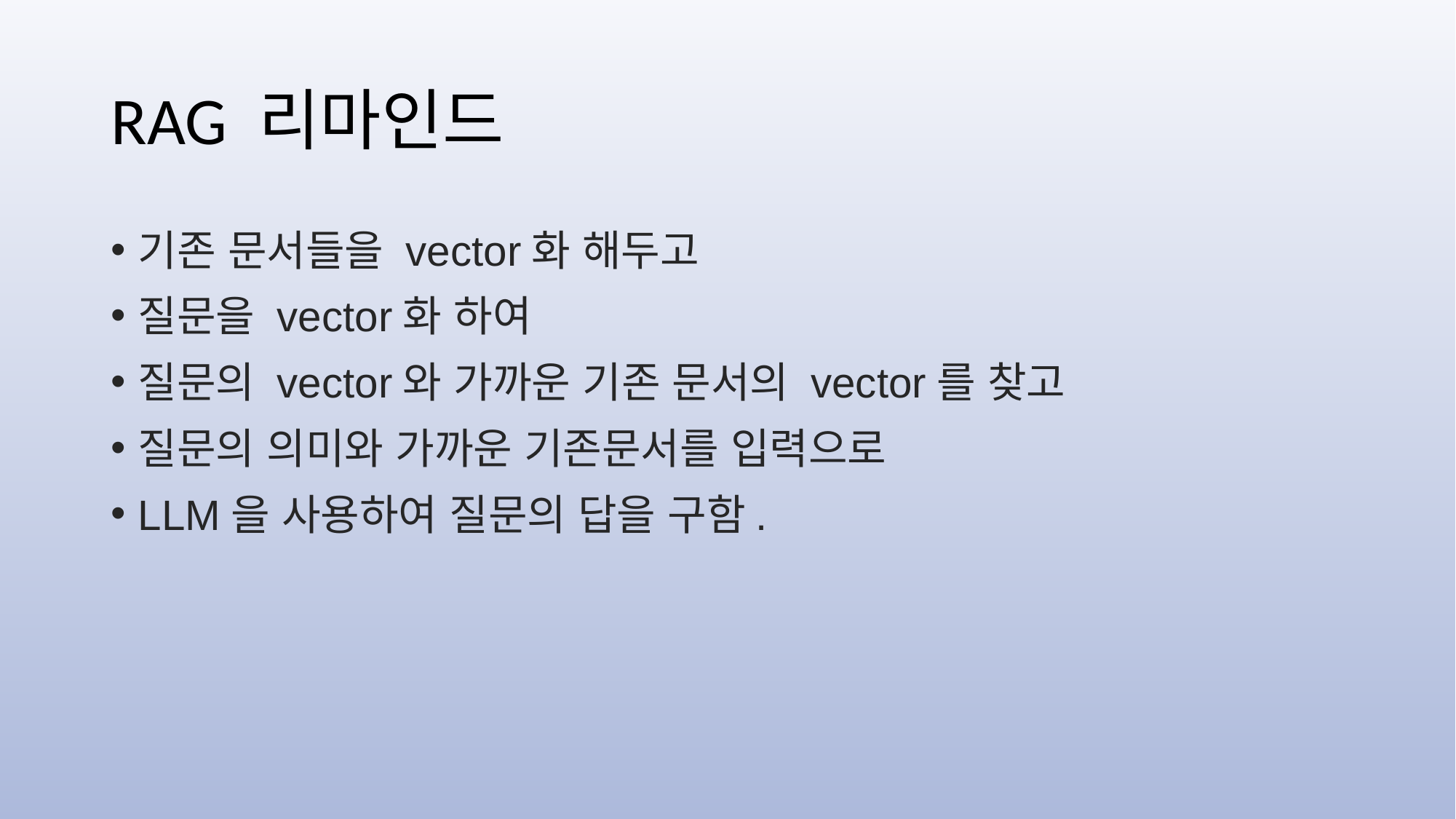

# RAG 리마인드
기존 문서들을 vector화 해두고
질문을 vector화 하여
질문의 vector와 가까운 기존 문서의 vector를 찾고
질문의 의미와 가까운 기존문서를 입력으로
LLM을 사용하여 질문의 답을 구함.